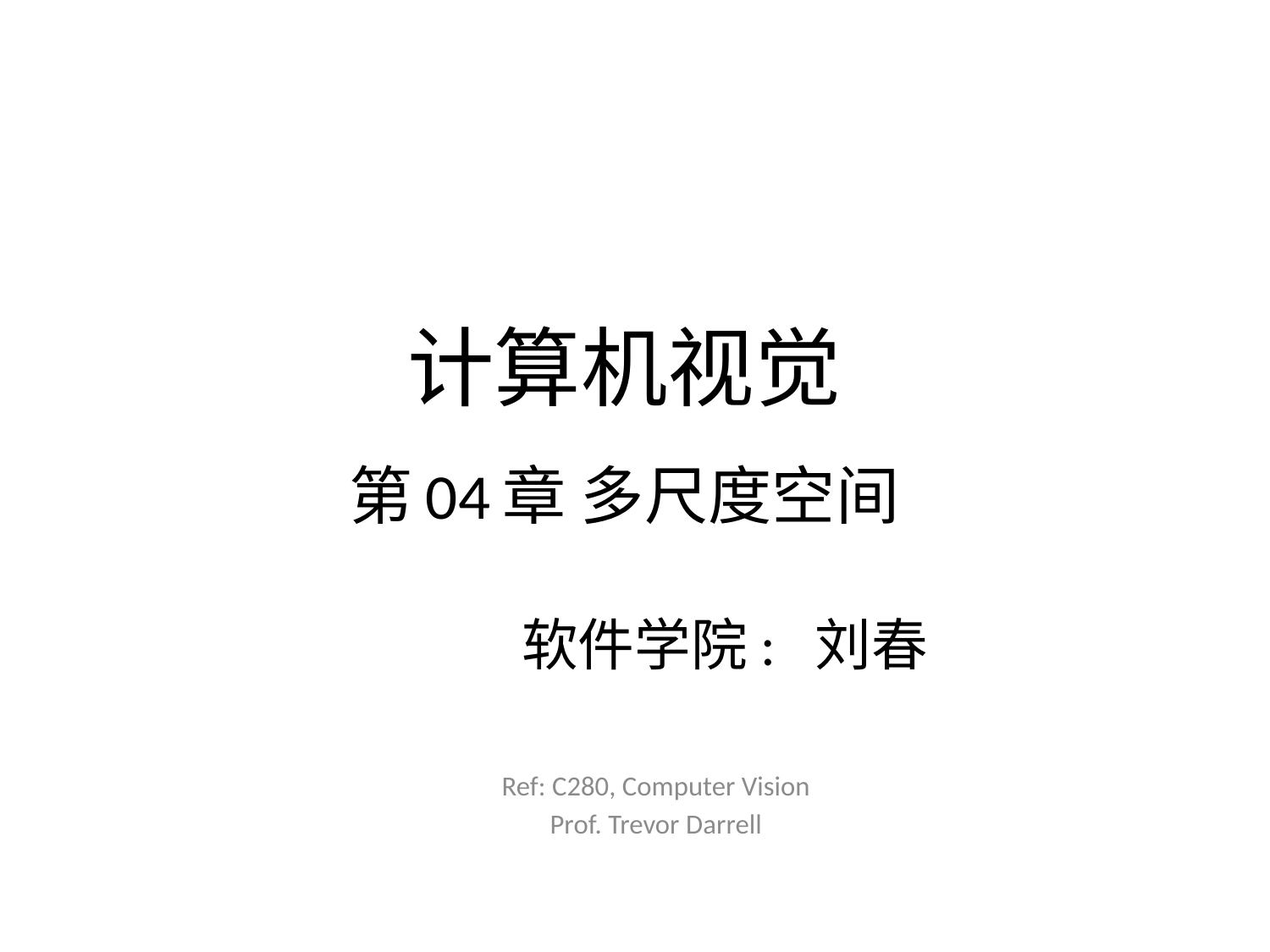

# 计算机视觉 第04章 多尺度空间
软件学院:  刘春

Ref: C280, Computer Vision
Prof. Trevor Darrell